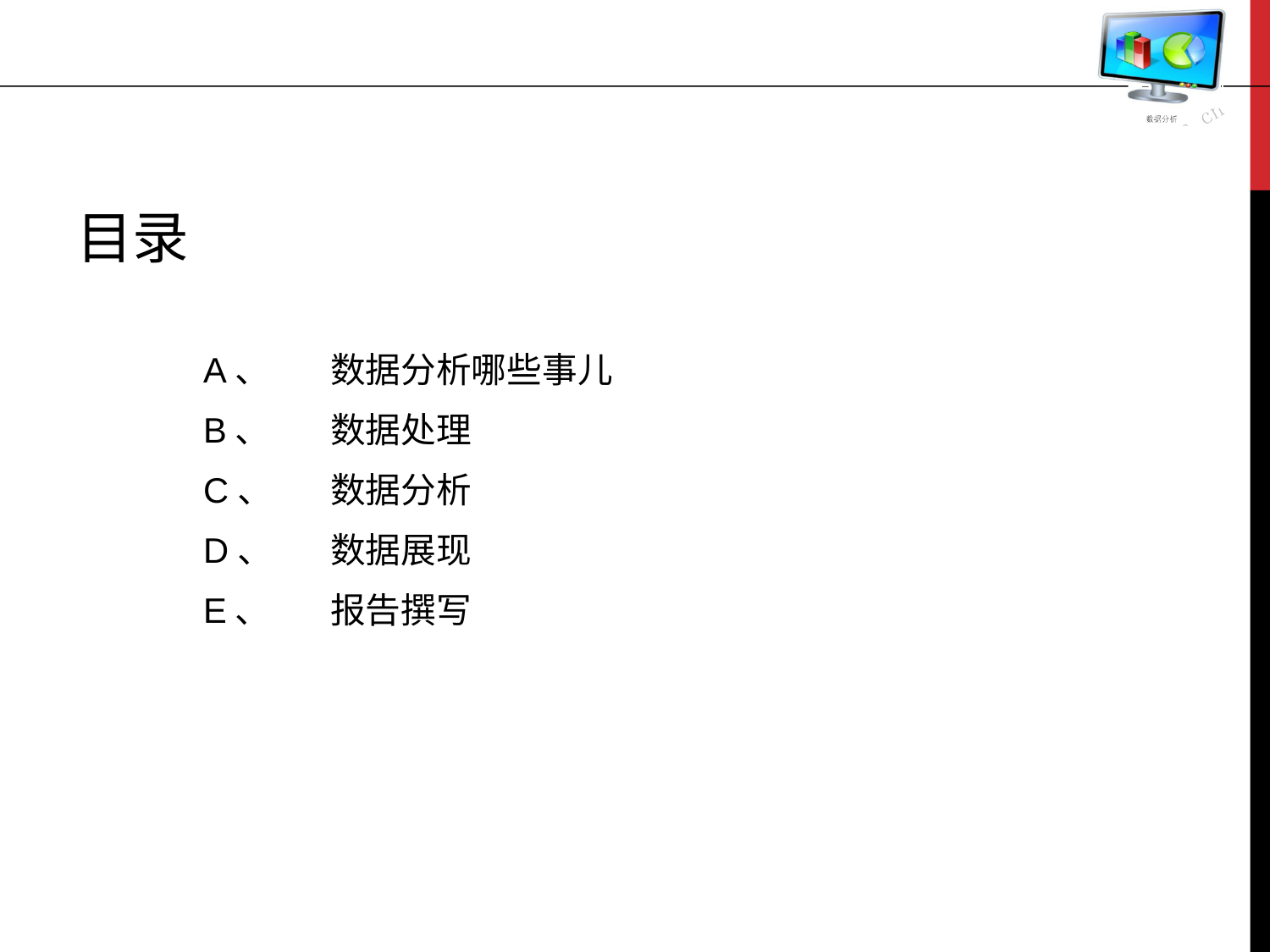

目录

	A、	数据分析哪些事儿
	B、	数据处理
	C、	数据分析
	D、	数据展现
	E、	报告撰写